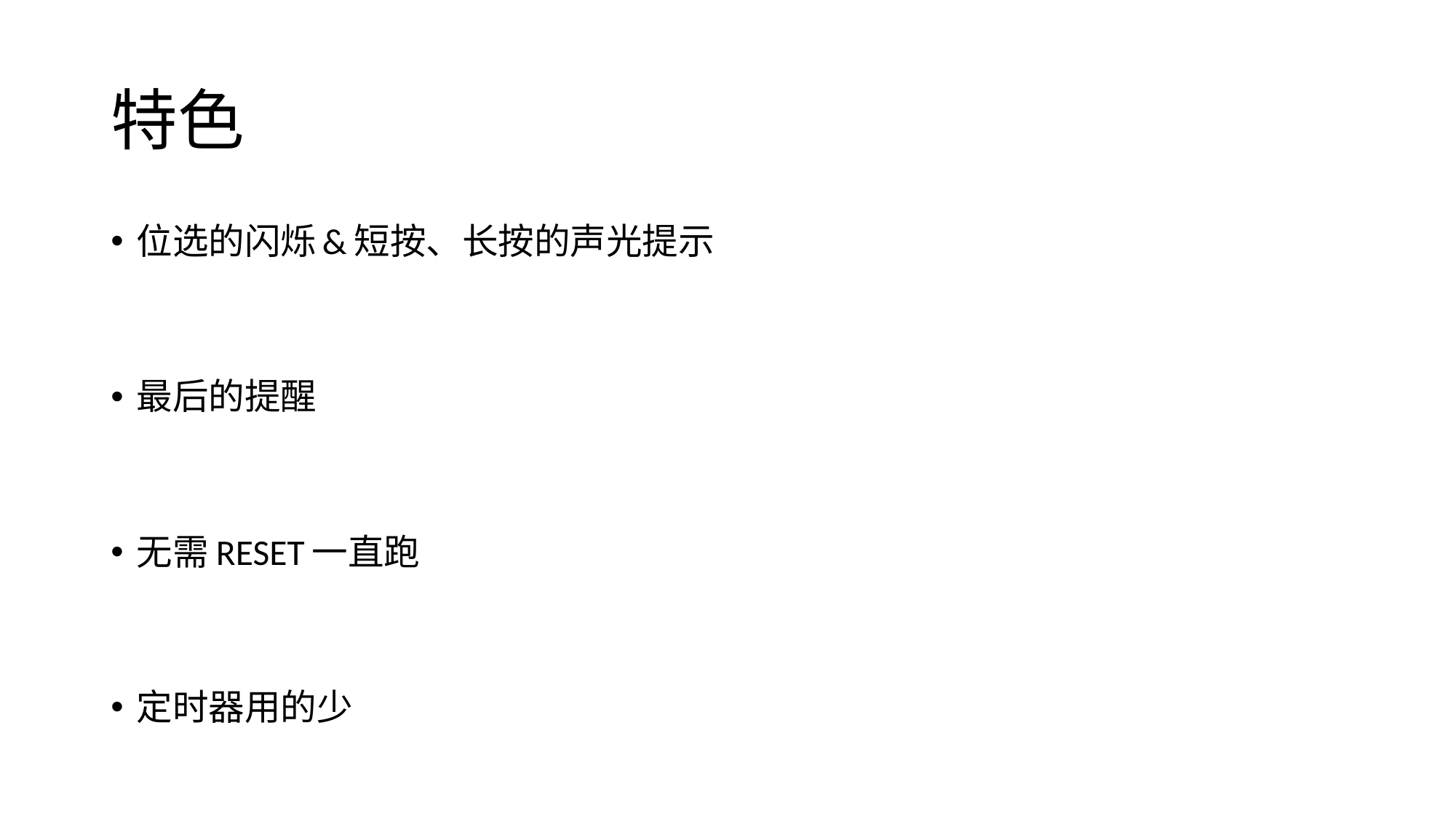

# 特色
位选的闪烁	&短按、长按的声光提示

最后的提醒

无需RESET一直跑

定时器用的少